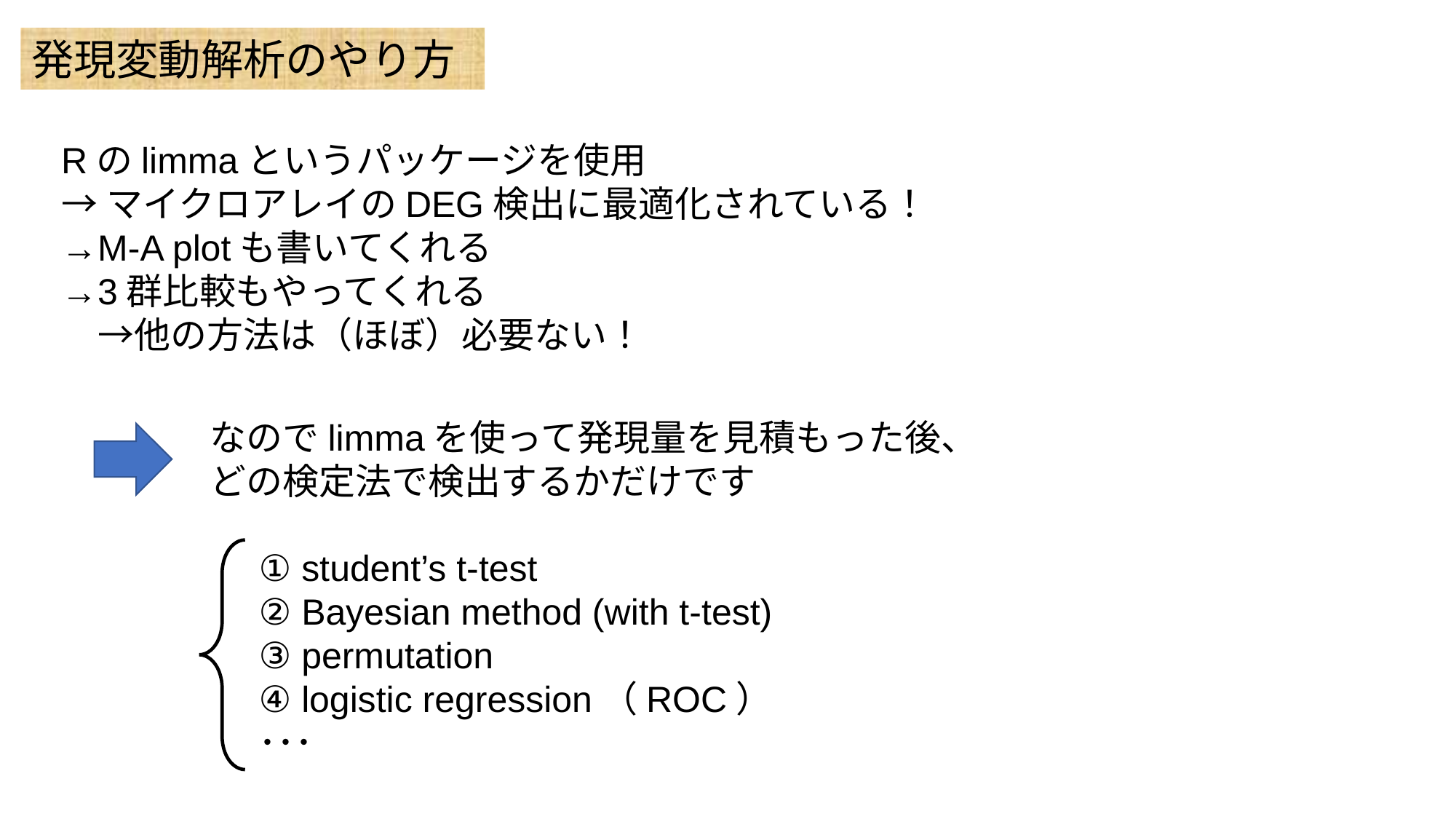

発現変動解析のやり方
Rのlimmaというパッケージを使用
→マイクロアレイのDEG検出に最適化されている！
→M-A plotも書いてくれる
→3群比較もやってくれる
　→他の方法は（ほぼ）必要ない！
なのでlimmaを使って発現量を見積もった後、
どの検定法で検出するかだけです

① student’s t-test
② Bayesian method (with t-test)
③ permutation
④ logistic regression（ROC）
･･･